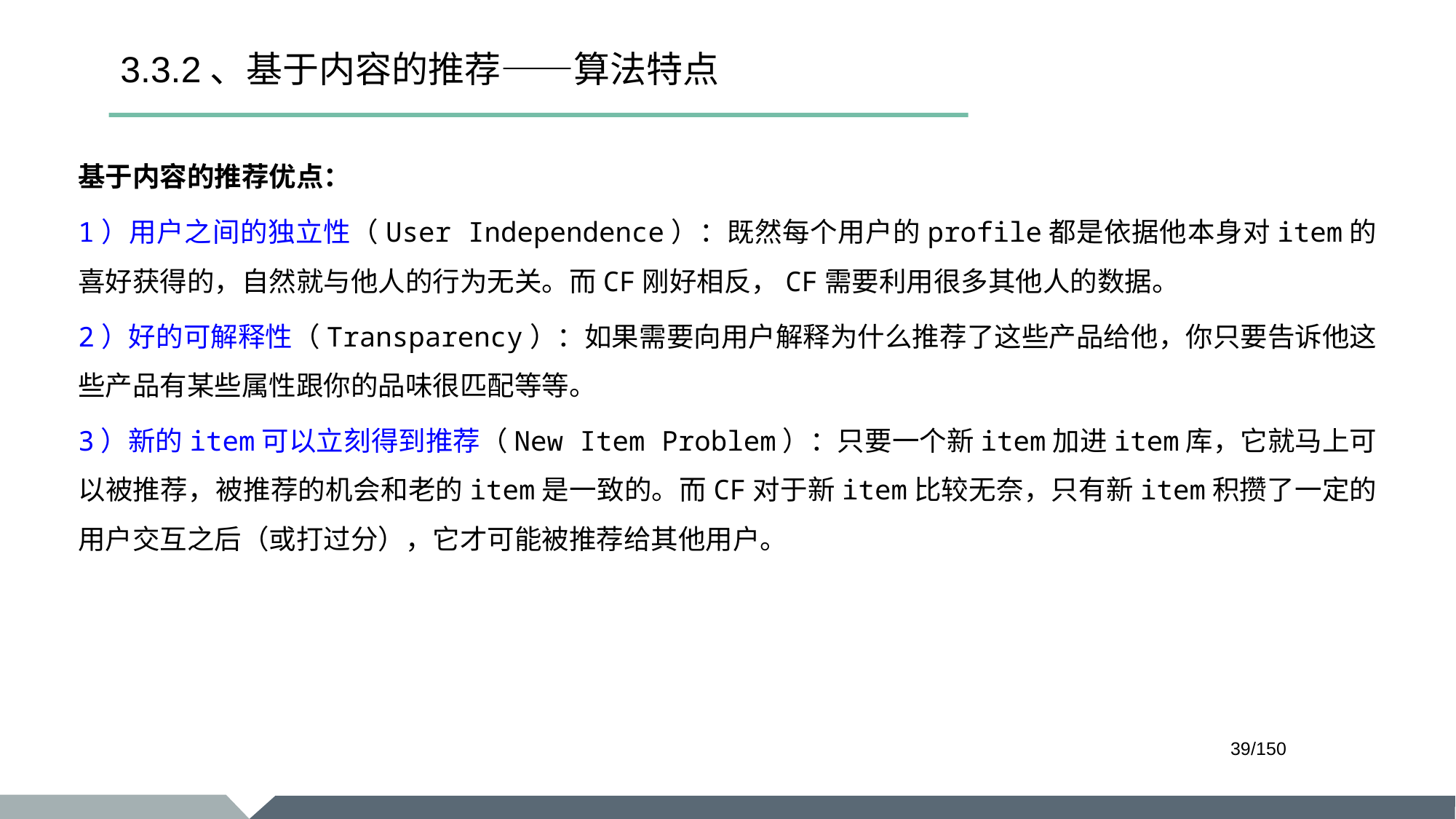

# 3.3.2、基于内容的推荐——算法特点
基于内容的推荐优点：
1）用户之间的独立性（User Independence）：既然每个用户的profile都是依据他本身对item的喜好获得的，自然就与他人的行为无关。而CF刚好相反，CF需要利用很多其他人的数据。
2）好的可解释性（Transparency）：如果需要向用户解释为什么推荐了这些产品给他，你只要告诉他这些产品有某些属性跟你的品味很匹配等等。
3）新的item可以立刻得到推荐（New Item Problem）：只要一个新item加进item库，它就马上可以被推荐，被推荐的机会和老的item是一致的。而CF对于新item比较无奈，只有新item积攒了一定的用户交互之后（或打过分），它才可能被推荐给其他用户。

39/150